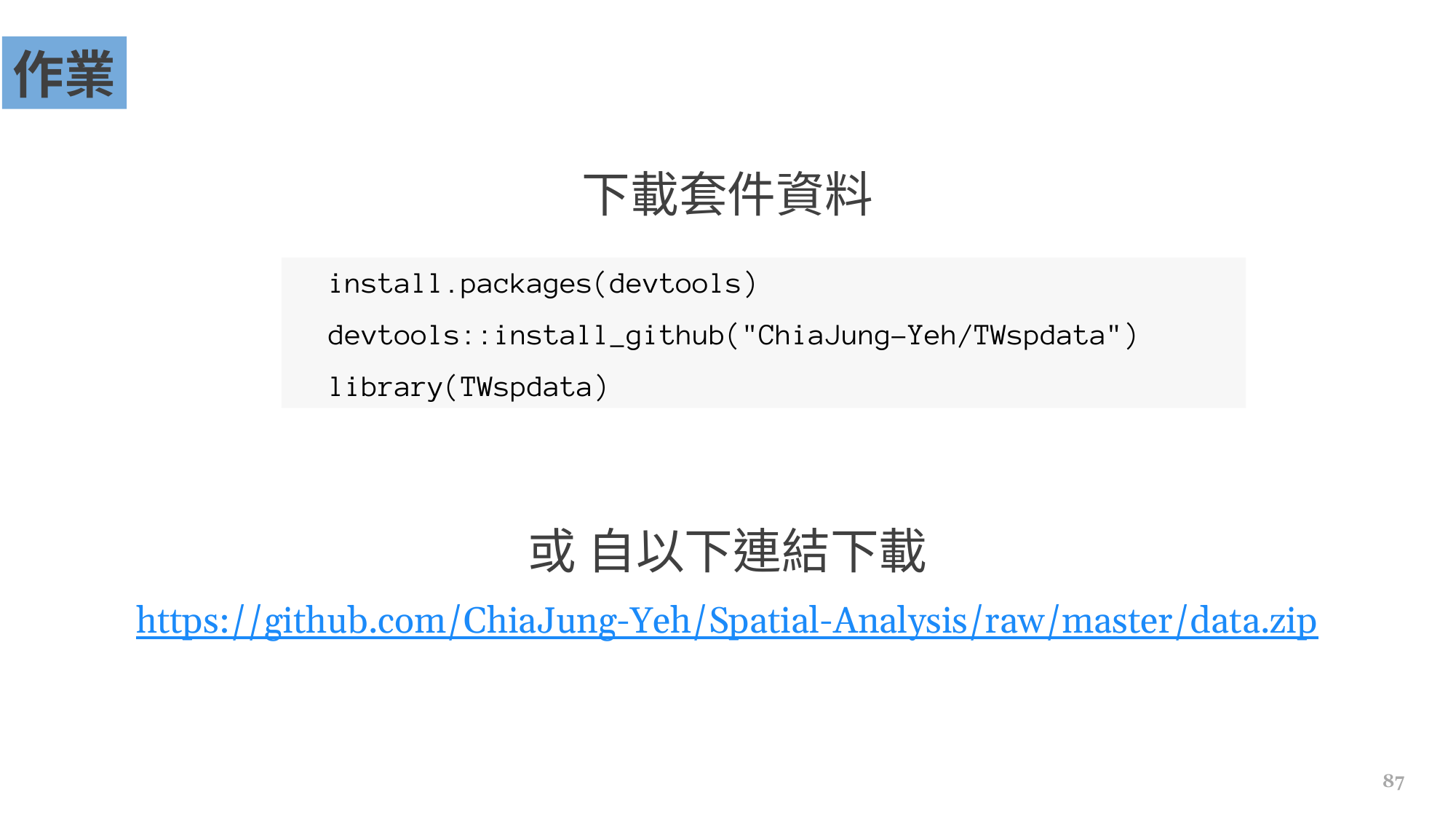

作業
下載套件資料
install.packages(devtools)
devtools::install_github("ChiaJung-Yeh/TWspdata")
library(TWspdata)
或 自以下連結下載
https://github.com/ChiaJung-Yeh/Spatial-Analysis/raw/master/data.zip
87